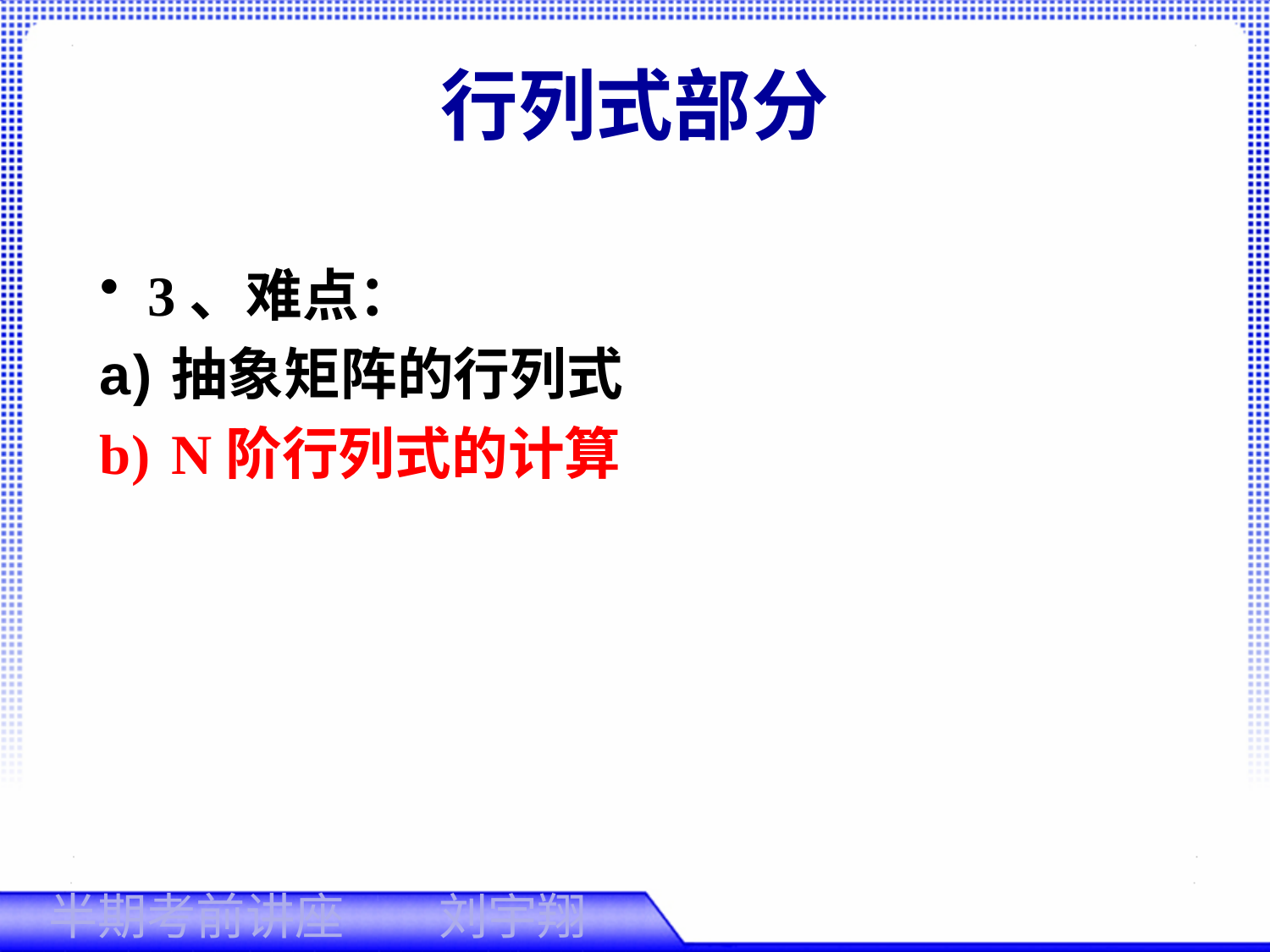

# 行列式部分
3、难点：
抽象矩阵的行列式
N阶行列式的计算

刘宇翔
半期考前讲座